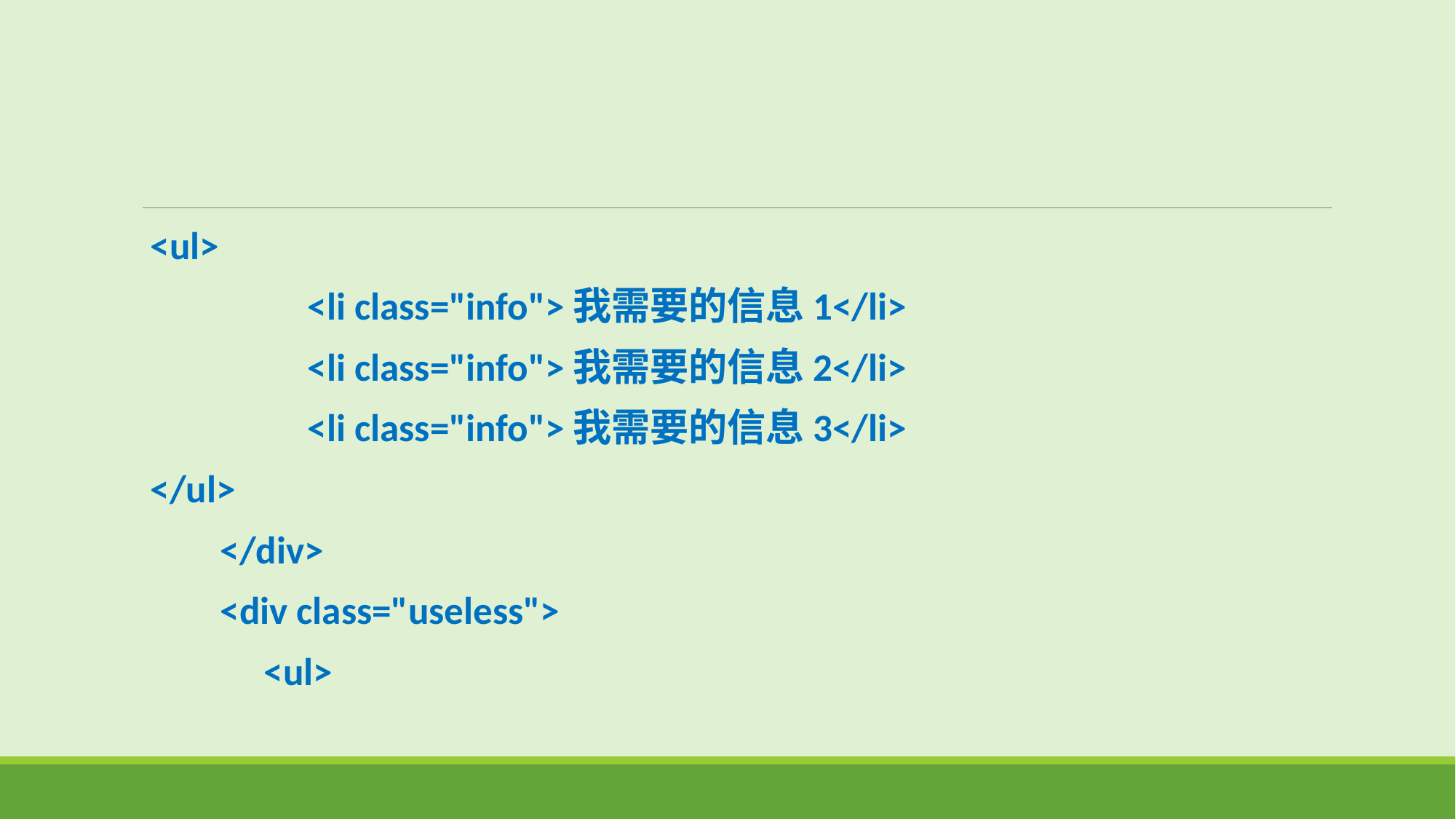

<ul>
                   <li class="info">我需要的信息1</li>
                   <li class="info">我需要的信息2</li>
                   <li class="info">我需要的信息3</li>
 </ul>
         </div>
         <div class="useless">
              <ul>